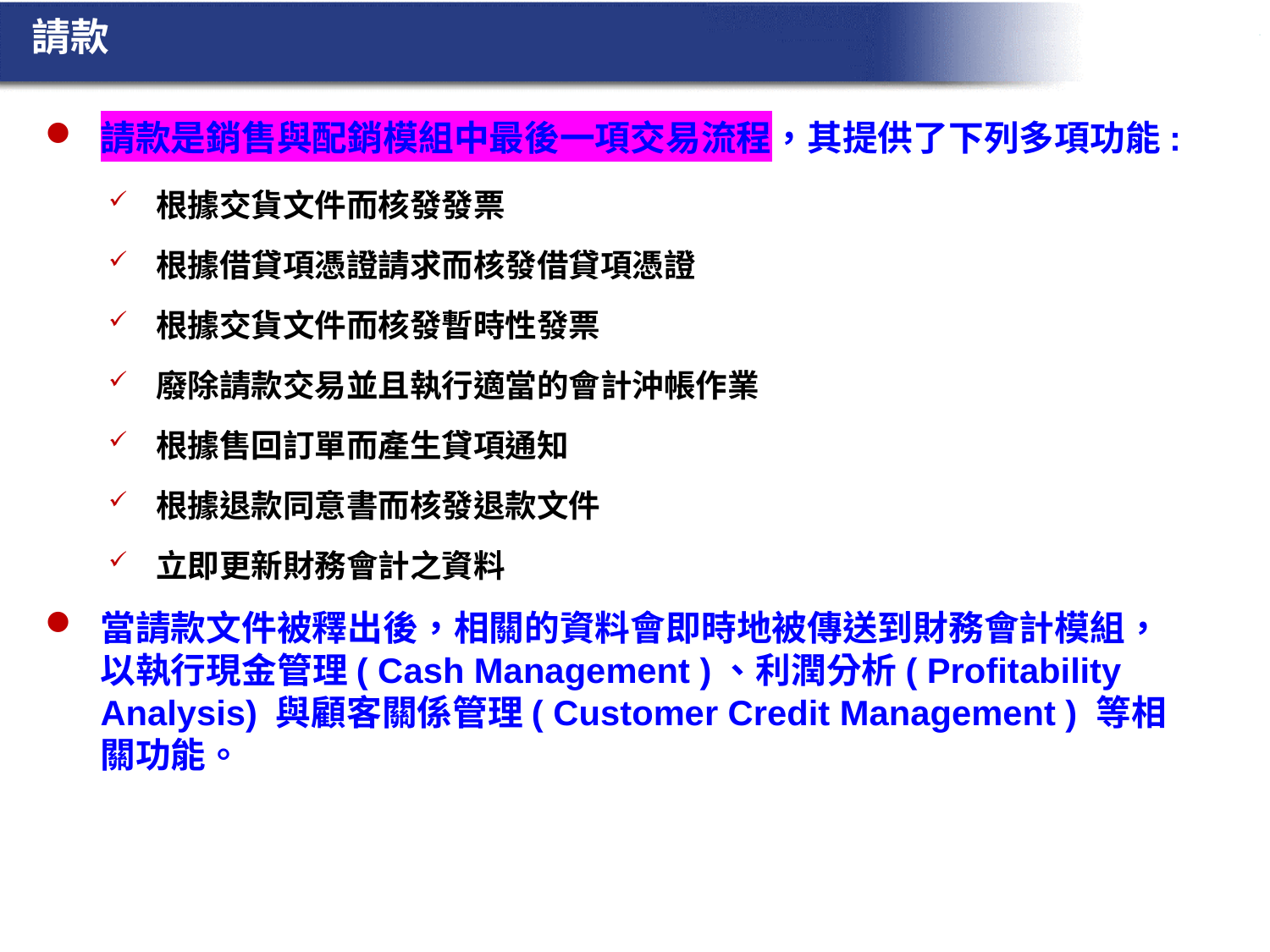

請款
請款是銷售與配銷模組中最後一項交易流程，其提供了下列多項功能:
根據交貨文件而核發發票
根據借貸項憑證請求而核發借貸項憑證
根據交貨文件而核發暫時性發票
廢除請款交易並且執行適當的會計沖帳作業
根據售回訂單而產生貸項通知
根據退款同意書而核發退款文件
立即更新財務會計之資料
當請款文件被釋出後，相關的資料會即時地被傳送到財務會計模組，以執行現金管理( Cash Management )、利潤分析( Profitability Analysis) 與顧客關係管理( Customer Credit Management ) 等相關功能。